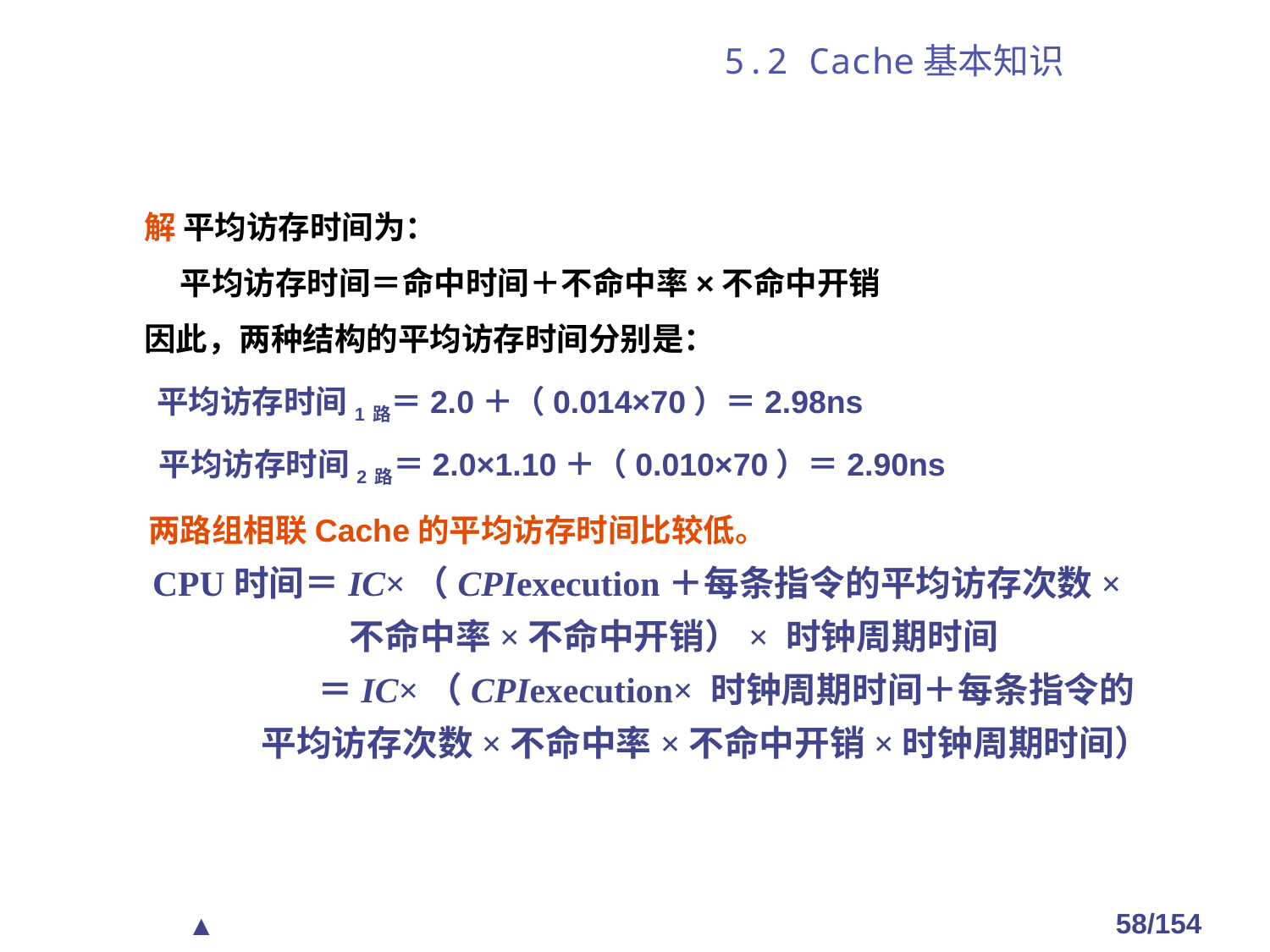

# 5.2 Cache基本知识
    解 平均访存时间为：
         平均访存时间＝命中时间＋不命中率×不命中开销
    因此，两种结构的平均访存时间分别是：
     平均访存时间1路＝2.0＋（0.014×70）＝2.98ns
      平均访存时间2路＝2.0×1.10＋（0.010×70）＝2.90ns
    两路组相联Cache的平均访存时间比较低。
     CPU时间＝IC×（CPIexecution＋每条指令的平均访存次数×
                             不命中率×不命中开销）× 时钟周期时间
                         ＝IC×（CPIexecution× 时钟周期时间＋每条指令的
                  平均访存次数×不命中率×不命中开销×时钟周期时间）